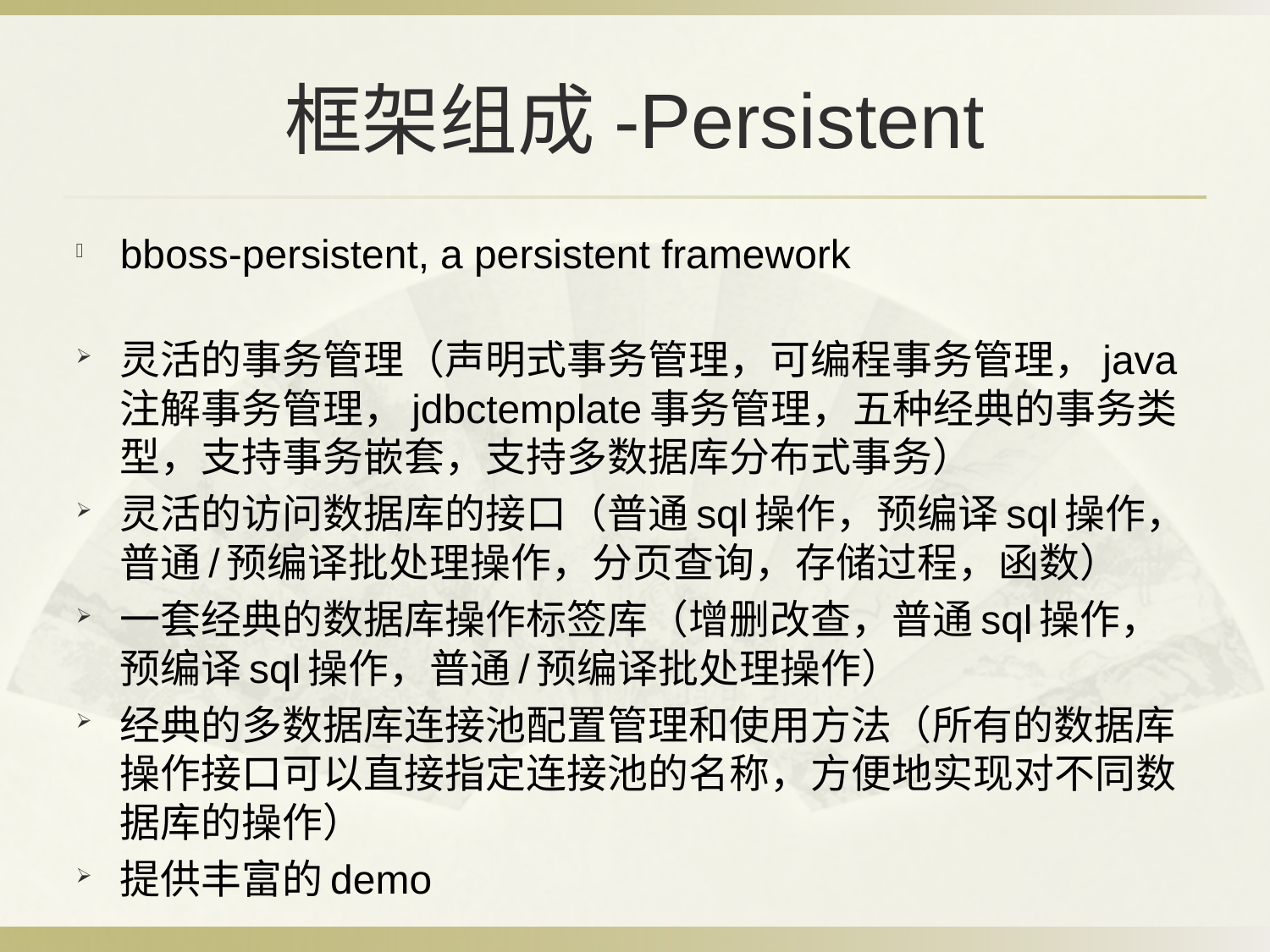

# 框架组成-Persistent
bboss-persistent, a persistent framework
灵活的事务管理（声明式事务管理，可编程事务管理，java注解事务管理，jdbctemplate事务管理，五种经典的事务类型，支持事务嵌套，支持多数据库分布式事务）
灵活的访问数据库的接口（普通sql操作，预编译sql操作，普通/预编译批处理操作，分页查询，存储过程，函数）
一套经典的数据库操作标签库（增删改查，普通sql操作，预编译sql操作，普通/预编译批处理操作）
经典的多数据库连接池配置管理和使用方法（所有的数据库操作接口可以直接指定连接池的名称，方便地实现对不同数据库的操作）
提供丰富的demo